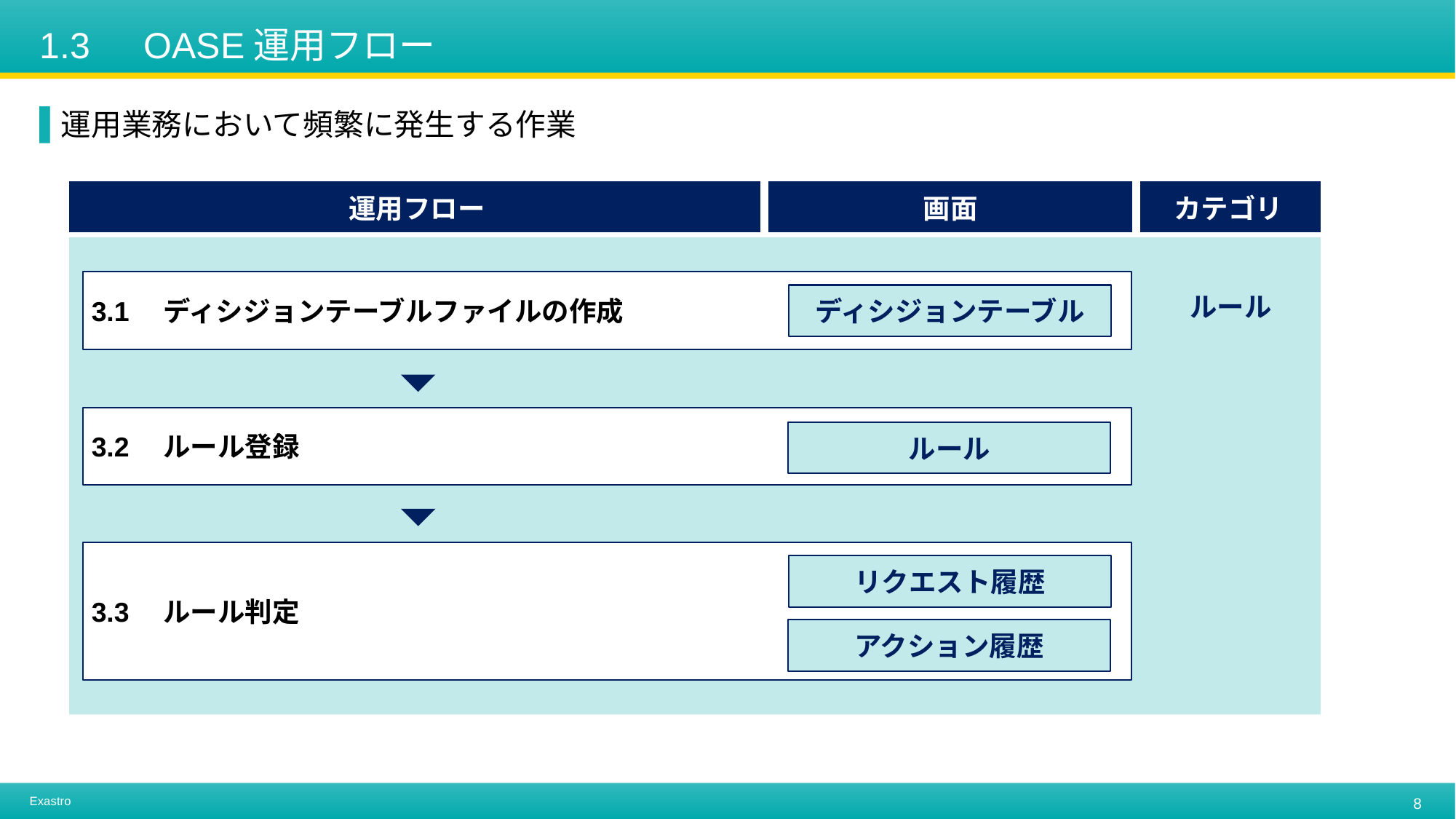

# 1.3　OASE運用フロー
運用業務において頻繁に発生する作業
| 運用フロー | 画面 | カテゴリ |
| --- | --- | --- |
|  |  |  |

ルール

3.1　ディシジョンテーブルファイルの作成
ディシジョンテーブル

3.2　ルール登録
ルール

3.3　ルール判定
リクエスト履歴
アクション履歴